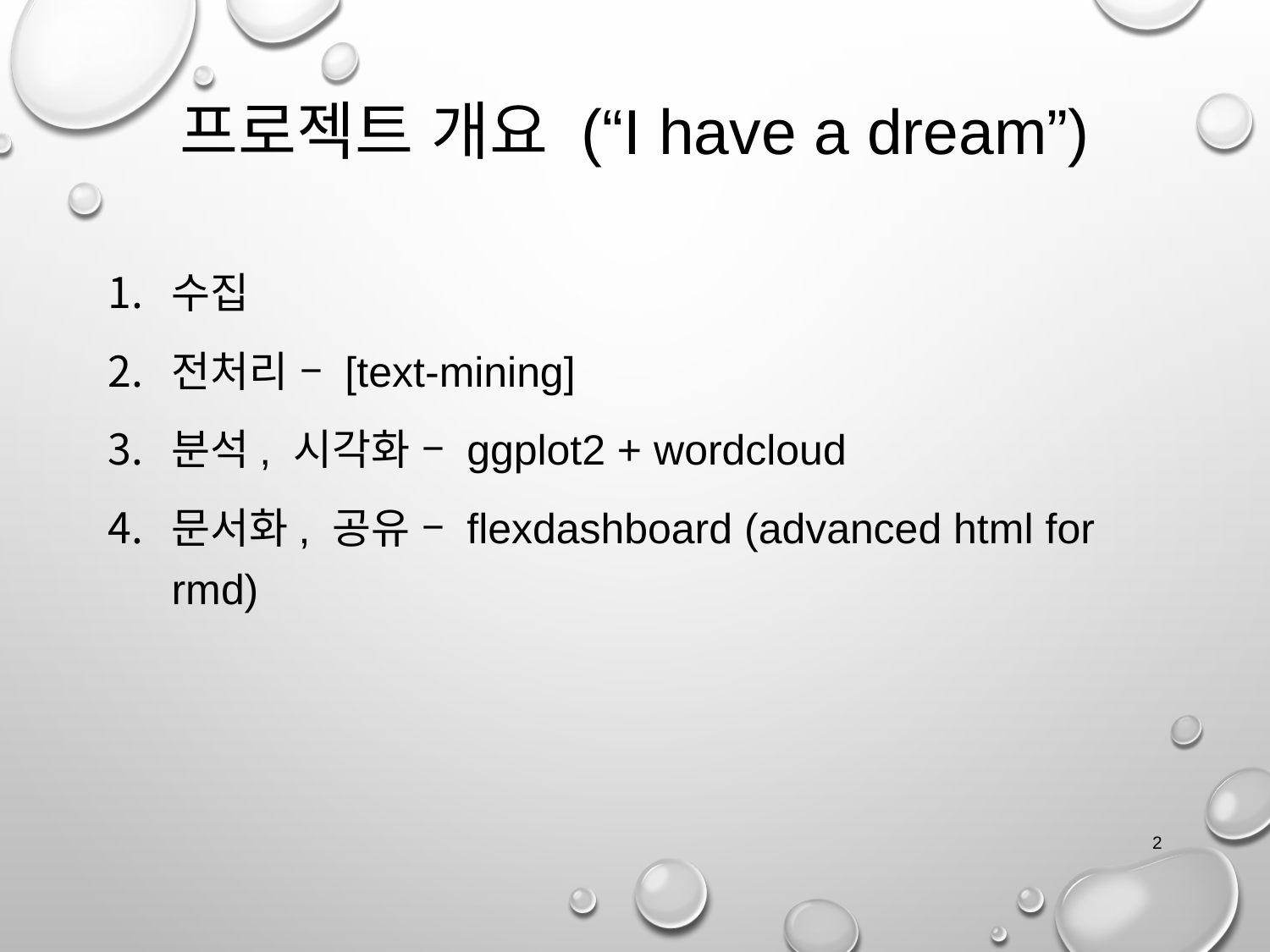

# 프로젝트 개요 (“I have a dream”)
수집
전처리 – [text-mining]
분석, 시각화 – ggplot2 + wordcloud
문서화, 공유 – flexdashboard (advanced html for rmd)
2